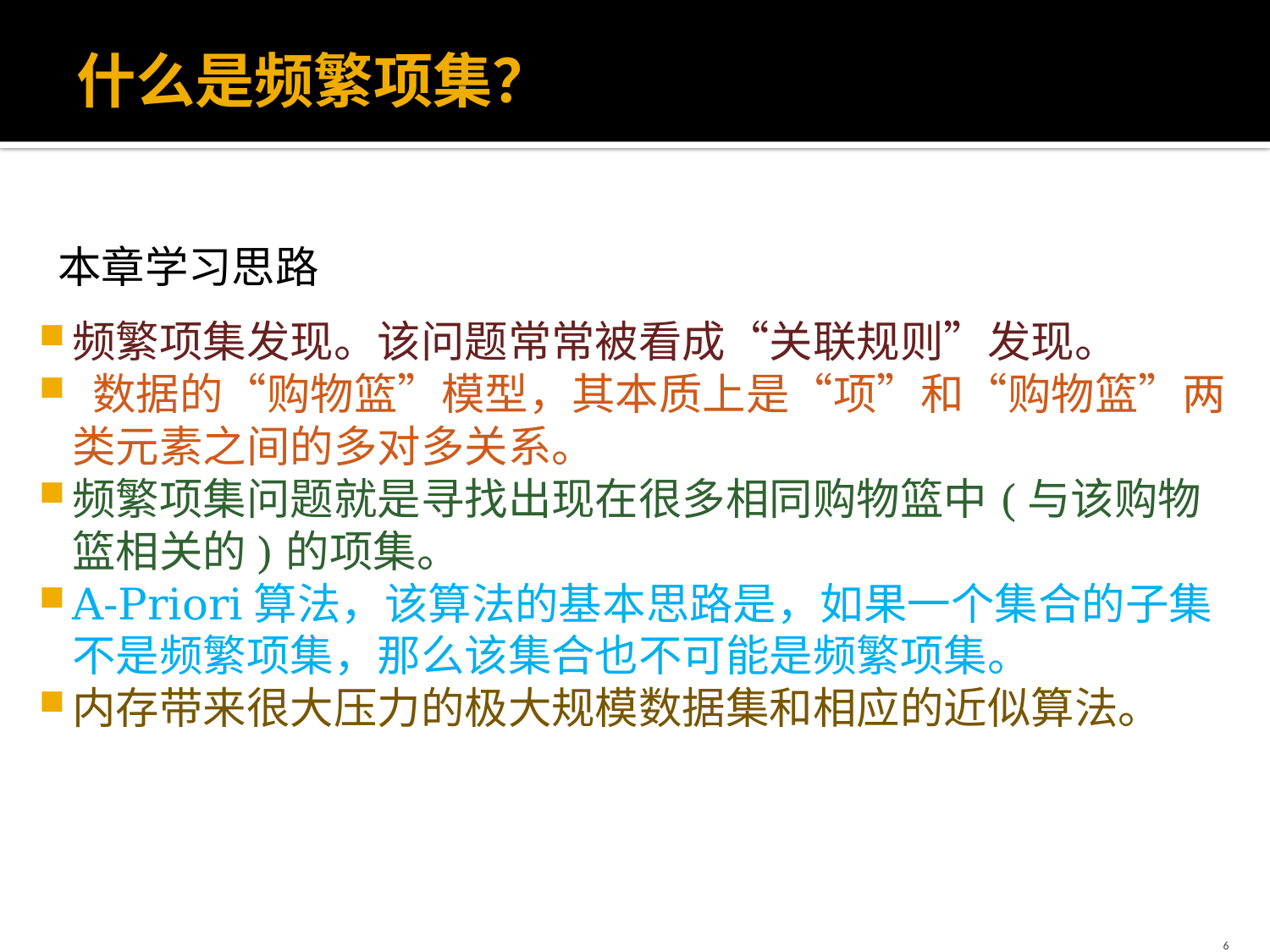

# 什么是频繁项集？
本章学习思路
频繁项集发现。该问题常常被看成“关联规则”发现。
 数据的“购物篮”模型，其本质上是“项”和“购物篮”两类元素之间的多对多关系。
频繁项集问题就是寻找出现在很多相同购物篮中(与该购物篮相关的)的项集。
A-Priori算法，该算法的基本思路是，如果一个集合的子集不是频繁项集，那么该集合也不可能是频繁项集。
内存带来很大压力的极大规模数据集和相应的近似算法。
6